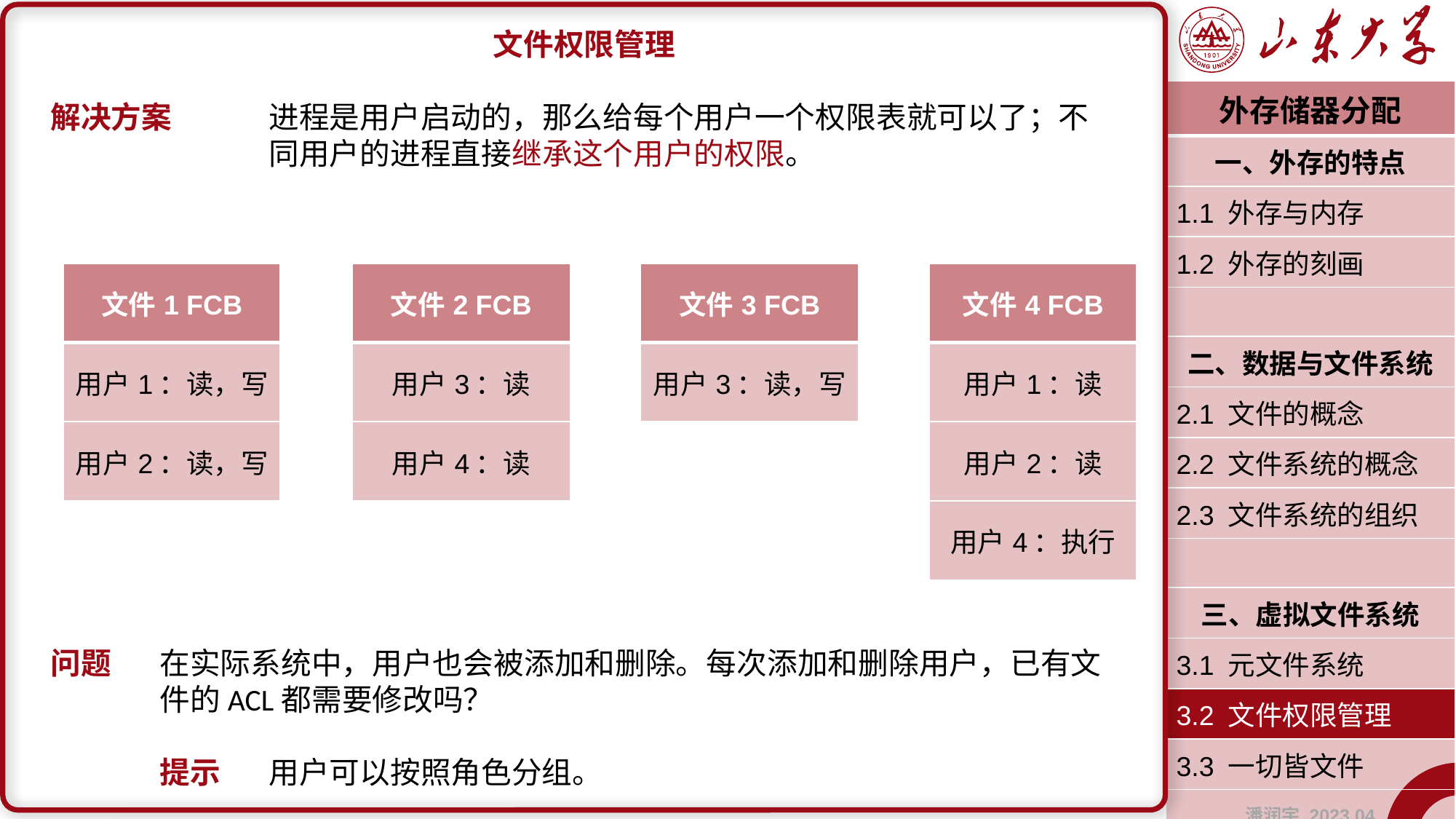

文件权限管理

解决方案	进程是用户启动的，那么给每个用户一个权限表就可以了；不		同用户的进程直接继承这个用户的权限。

问题	在实际系统中，用户也会被添加和删除。每次添加和删除用户，已有文	件的ACL都需要修改吗？

	提示	用户可以按照角色分组。
| 外存储器分配 |
| --- |
| 一、外存的特点 |
| 1.1 外存与内存 |
| 1.2 外存的刻画 |
|  |
| 二、数据与文件系统 |
| 2.1 文件的概念 |
| 2.2 文件系统的概念 |
| 2.3 文件系统的组织 |
|  |
| 三、虚拟文件系统 |
| 3.1 元文件系统 |
| 3.2 文件权限管理 |
| 3.3 一切皆文件 |
| 潘润宇 2023.04 |
| 文件1 FCB |
| --- |
| 用户1：读，写 |
| 用户2：读，写 |
| 文件2 FCB |
| --- |
| 用户3：读 |
| 用户4：读 |
| 文件3 FCB |
| --- |
| 用户3：读，写 |
| 文件4 FCB |
| --- |
| 用户1：读 |
| 用户2：读 |
| 用户4：执行 |